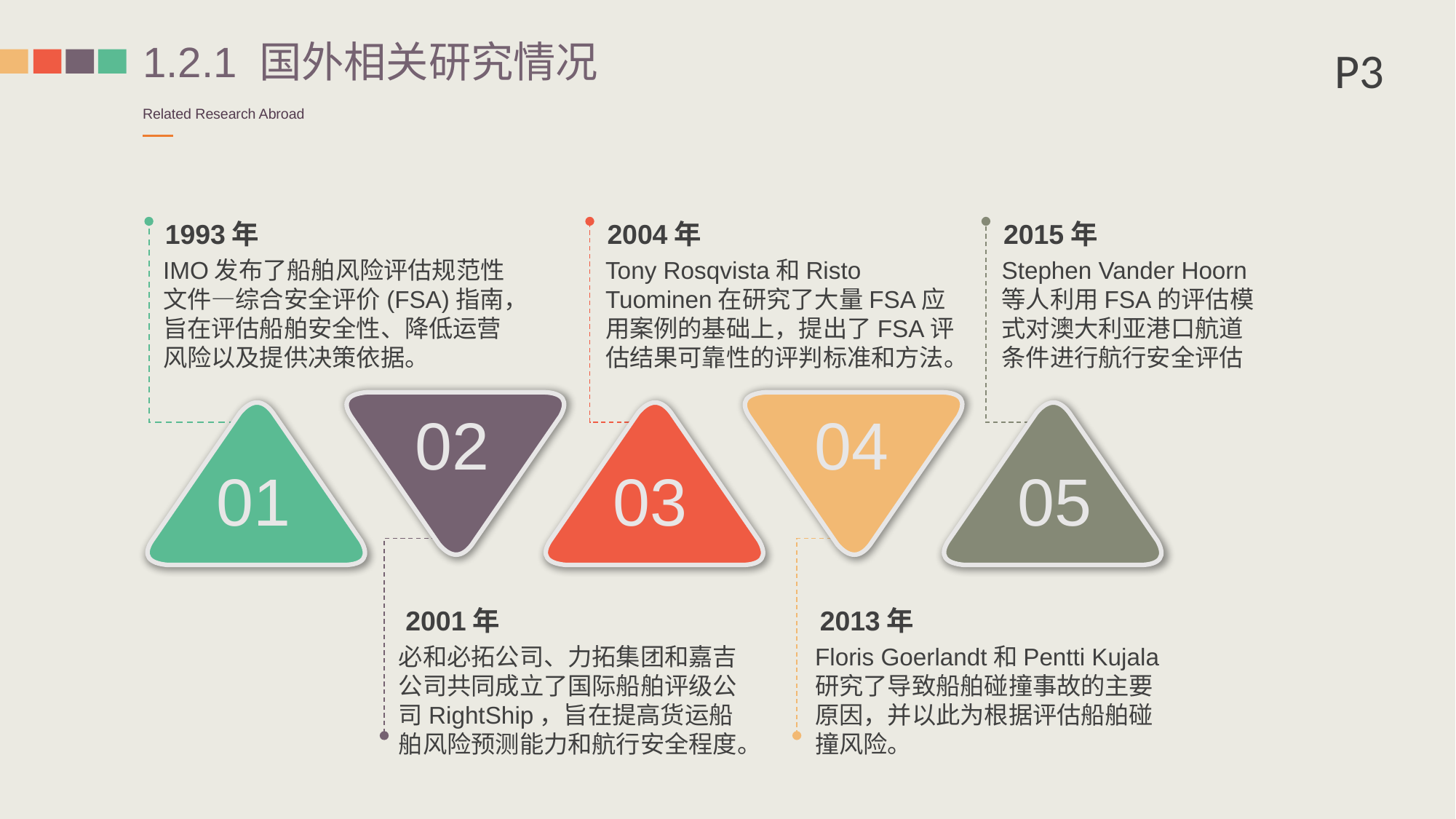

1.2.1 国外相关研究情况
P3

Related Research Abroad

1993年
IMO发布了船舶风险评估规范性文件—综合安全评价(FSA)指南，旨在评估船舶安全性、降低运营风险以及提供决策依据。
2004年
Tony Rosqvista和Risto Tuominen在研究了大量FSA应用案例的基础上，提出了FSA评估结果可靠性的评判标准和方法。
2015年
Stephen Vander Hoorn等人利用FSA的评估模式对澳大利亚港口航道条件进行航行安全评估

02

04

01

03

05

2001年
必和必拓公司、力拓集团和嘉吉公司共同成立了国际船舶评级公司RightShip，旨在提高货运船舶风险预测能力和航行安全程度。
2013年
Floris Goerlandt和Pentti Kujala研究了导致船舶碰撞事故的主要原因，并以此为根据评估船舶碰撞风险。